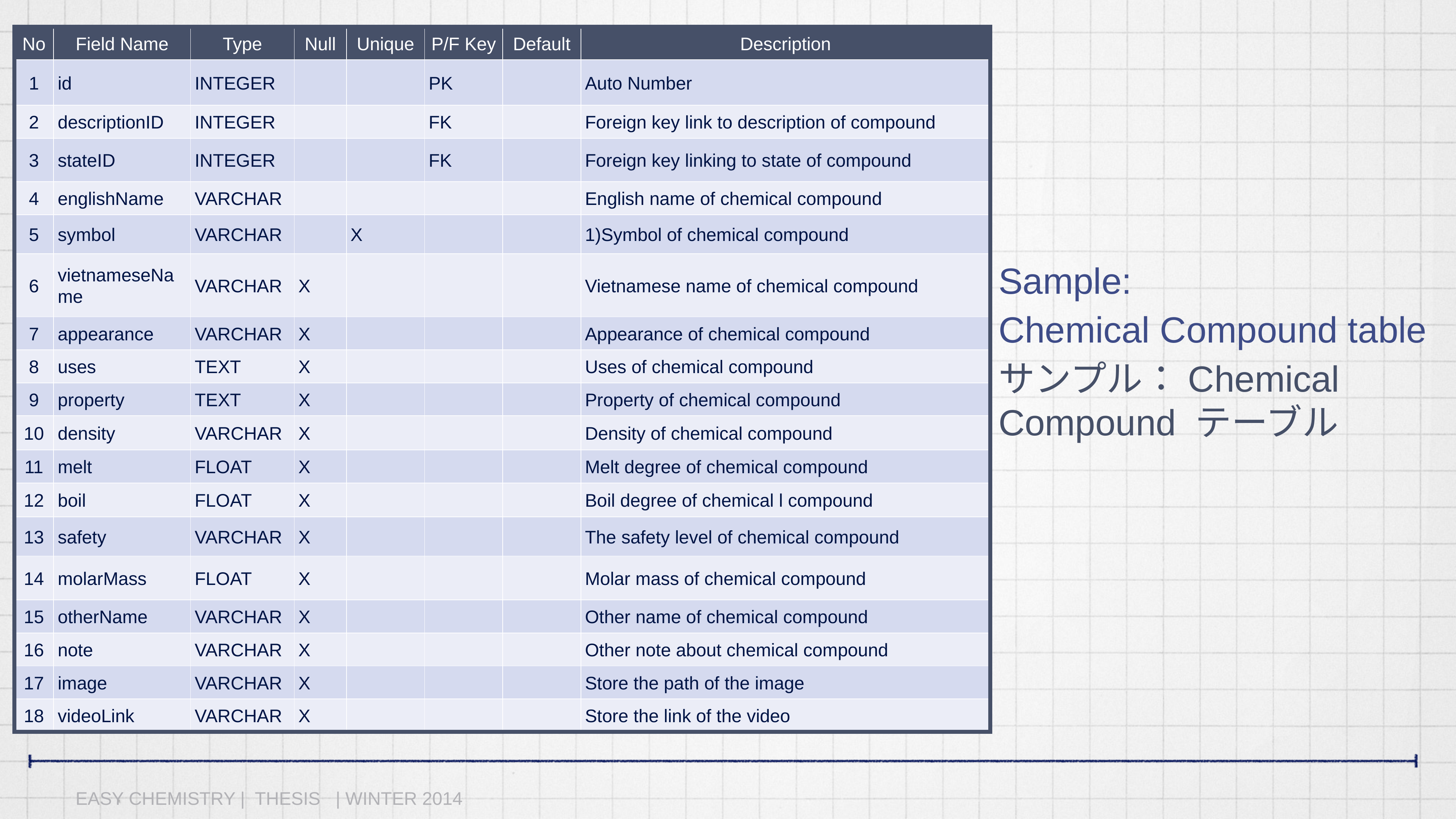

| No | Field Name | Type | Null | Unique | P/F Key | Default | Description |
| --- | --- | --- | --- | --- | --- | --- | --- |
| 1 | id | INTEGER |  |  | PK |  | Auto Number |
| 2 | descriptionID | INTEGER |  |  | FK |  | Foreign key link to description of compound |
| 3 | stateID | INTEGER |  |  | FK |  | Foreign key linking to state of compound |
| 4 | englishName | VARCHAR |  |  |  |  | English name of chemical compound |
| 5 | symbol | VARCHAR |  | X |  |  | Symbol of chemical compound |
| 6 | vietnameseName | VARCHAR | X |  |  |  | Vietnamese name of chemical compound |
| 7 | appearance | VARCHAR | X |  |  |  | Appearance of chemical compound |
| 8 | uses | TEXT | X |  |  |  | Uses of chemical compound |
| 9 | property | TEXT | X |  |  |  | Property of chemical compound |
| 10 | density | VARCHAR | X |  |  |  | Density of chemical compound |
| 11 | melt | FLOAT | X |  |  |  | Melt degree of chemical compound |
| 12 | boil | FLOAT | X |  |  |  | Boil degree of chemical l compound |
| 13 | safety | VARCHAR | X |  |  |  | The safety level of chemical compound |
| 14 | molarMass | FLOAT | X |  |  |  | Molar mass of chemical compound |
| 15 | otherName | VARCHAR | X |  |  |  | Other name of chemical compound |
| 16 | note | VARCHAR | X |  |  |  | Other note about chemical compound |
| 17 | image | VARCHAR | X |  |  |  | Store the path of the image |
| 18 | videoLink | VARCHAR | X |  |  |  | Store the link of the video |
|  |
| --- |
Sample:
Chemical Compound table
サンプル：Chemical Compound テーブル
EASY CHEMISTRY |  THESIS   | WINTER 2014